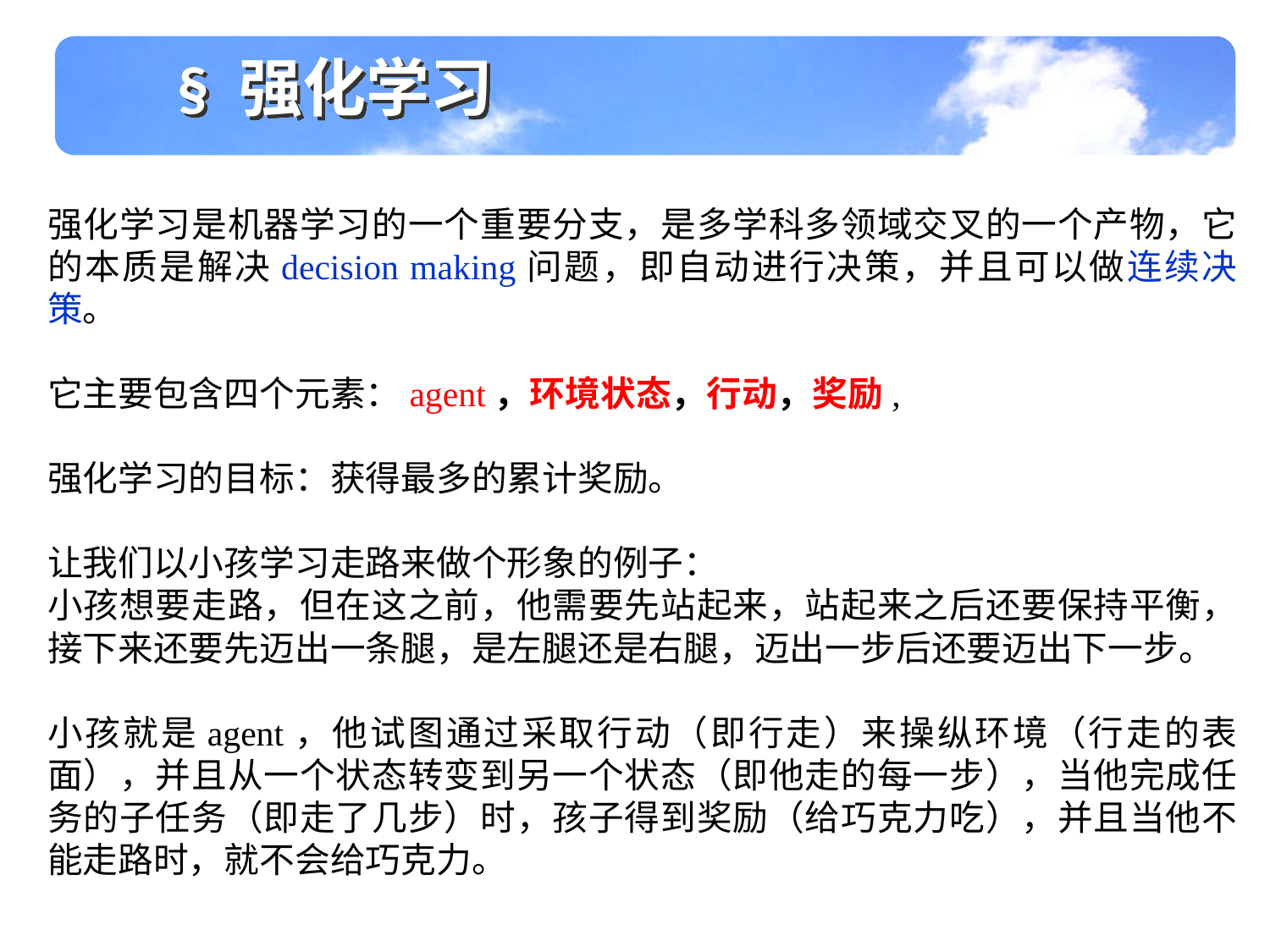

§ 强化学习
强化学习是机器学习的一个重要分支，是多学科多领域交叉的一个产物，它的本质是解决decision making问题，即自动进行决策，并且可以做连续决策。

它主要包含四个元素：agent，环境状态，行动，奖励,

强化学习的目标：获得最多的累计奖励。

让我们以小孩学习走路来做个形象的例子：
小孩想要走路，但在这之前，他需要先站起来，站起来之后还要保持平衡，接下来还要先迈出一条腿，是左腿还是右腿，迈出一步后还要迈出下一步。

小孩就是agent，他试图通过采取行动（即行走）来操纵环境（行走的表面），并且从一个状态转变到另一个状态（即他走的每一步），当他完成任务的子任务（即走了几步）时，孩子得到奖励（给巧克力吃），并且当他不能走路时，就不会给巧克力。